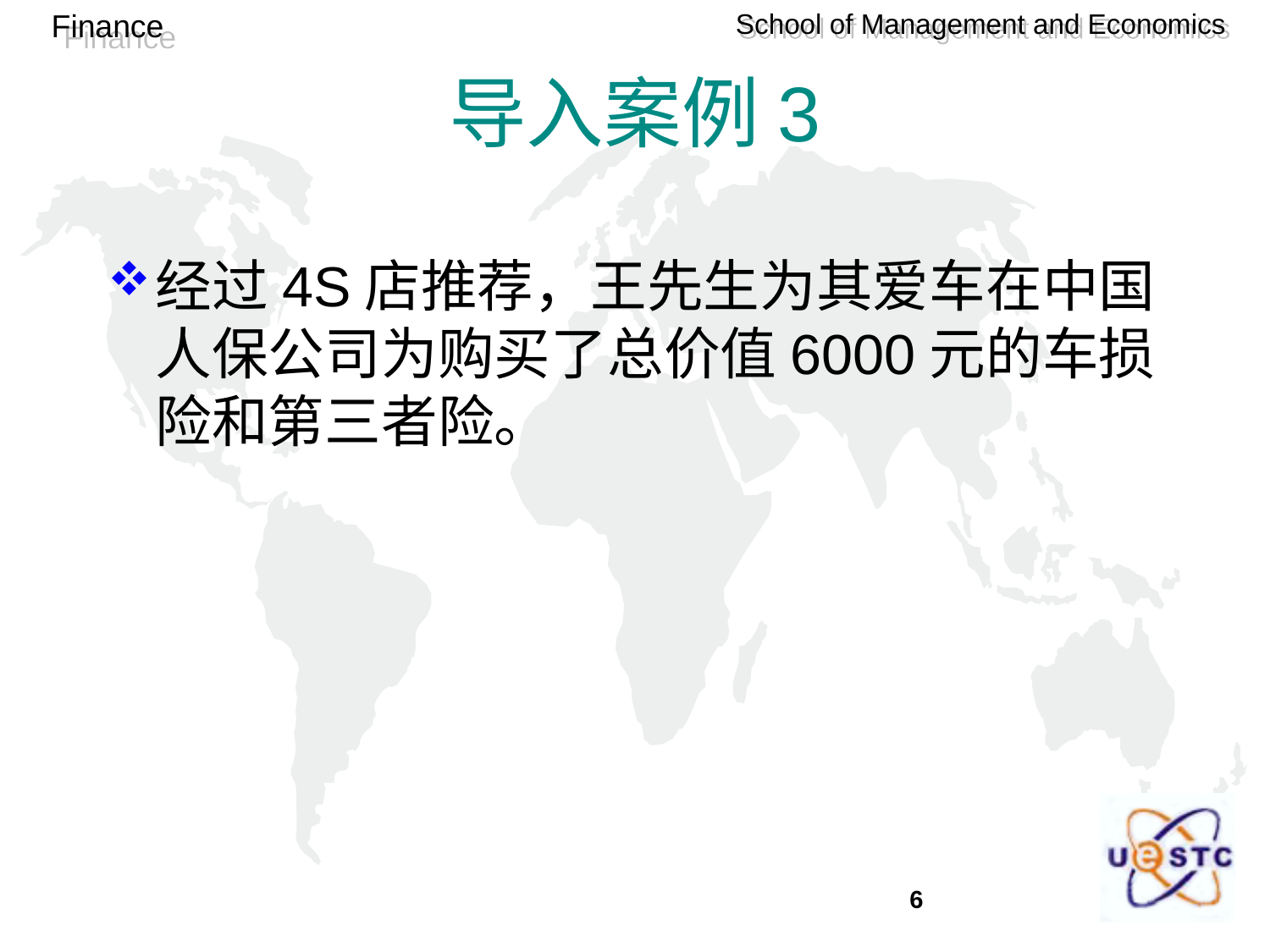

# 导入案例3
经过4S店推荐，王先生为其爱车在中国人保公司为购买了总价值6000元的车损险和第三者险。